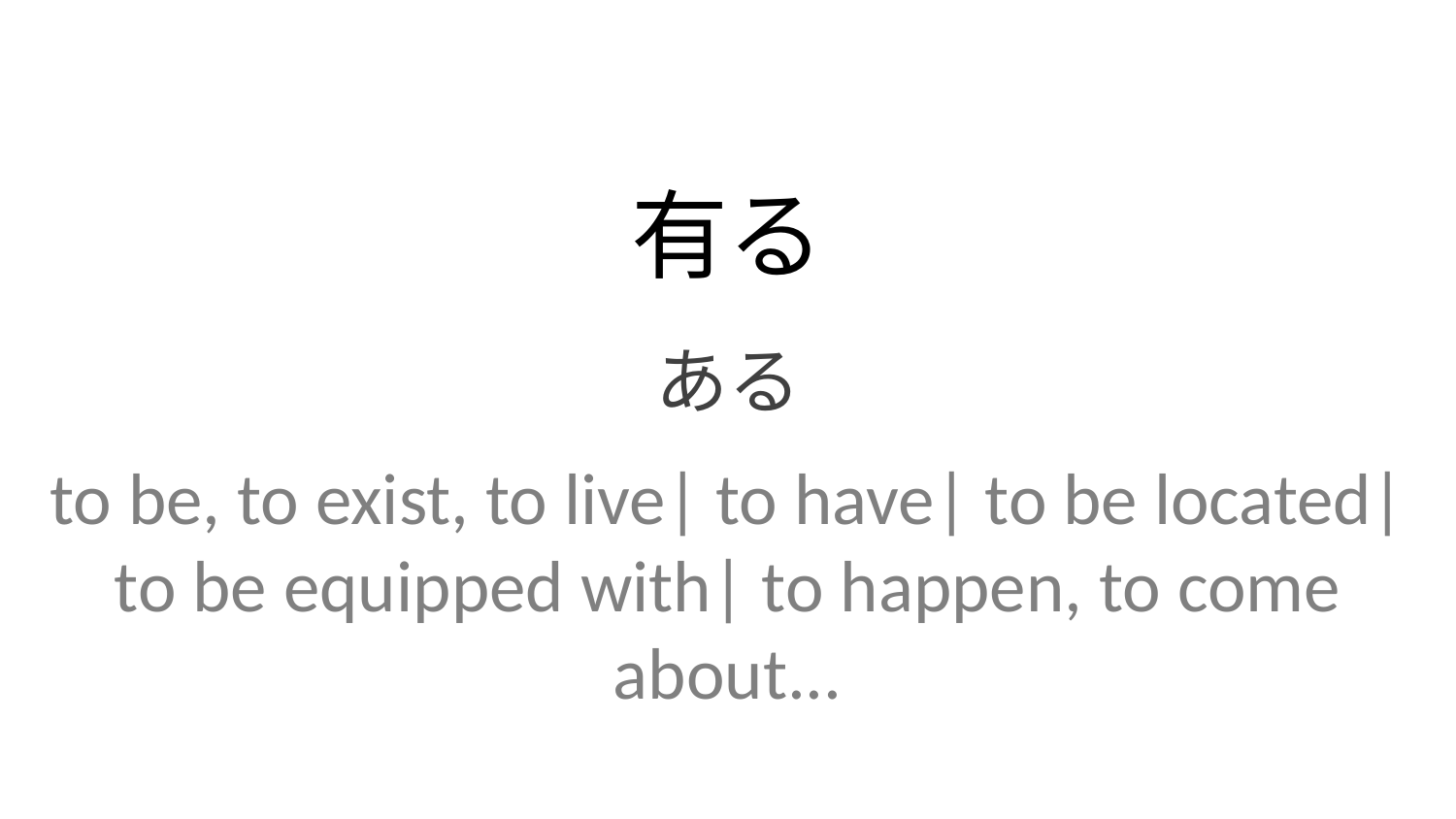

有る

ある
to be, to exist, to live| to have| to be located| to be equipped with| to happen, to come about...